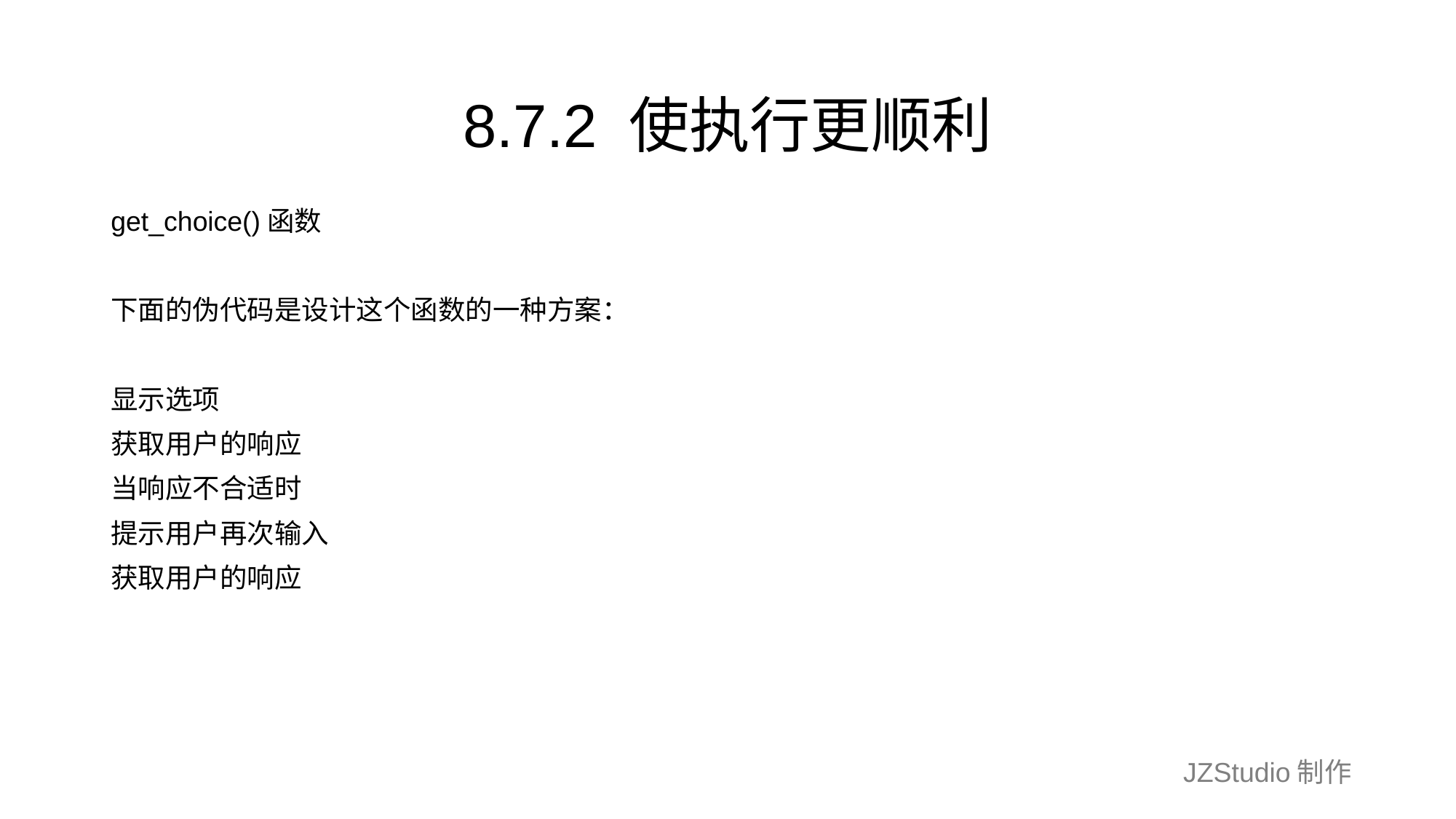

# 8.7.2 使执行更顺利
get_choice()函数

下面的伪代码是设计这个函数的一种方案：

显示选项
获取用户的响应
当响应不合适时
提示用户再次输入
获取用户的响应